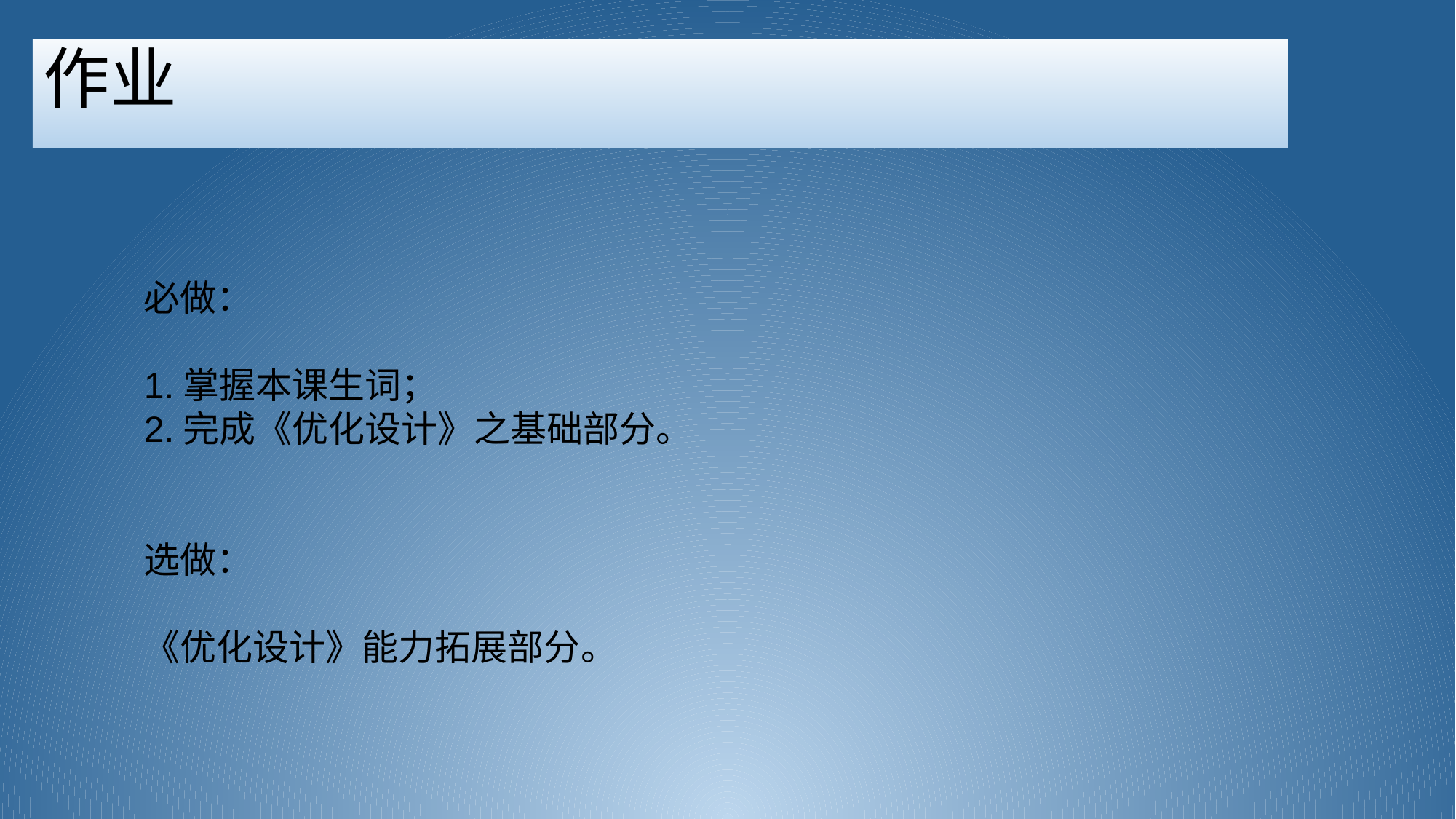

作业
必做：

1.掌握本课生词；
2.完成《优化设计》之基础部分。

选做：

《优化设计》能力拓展部分。